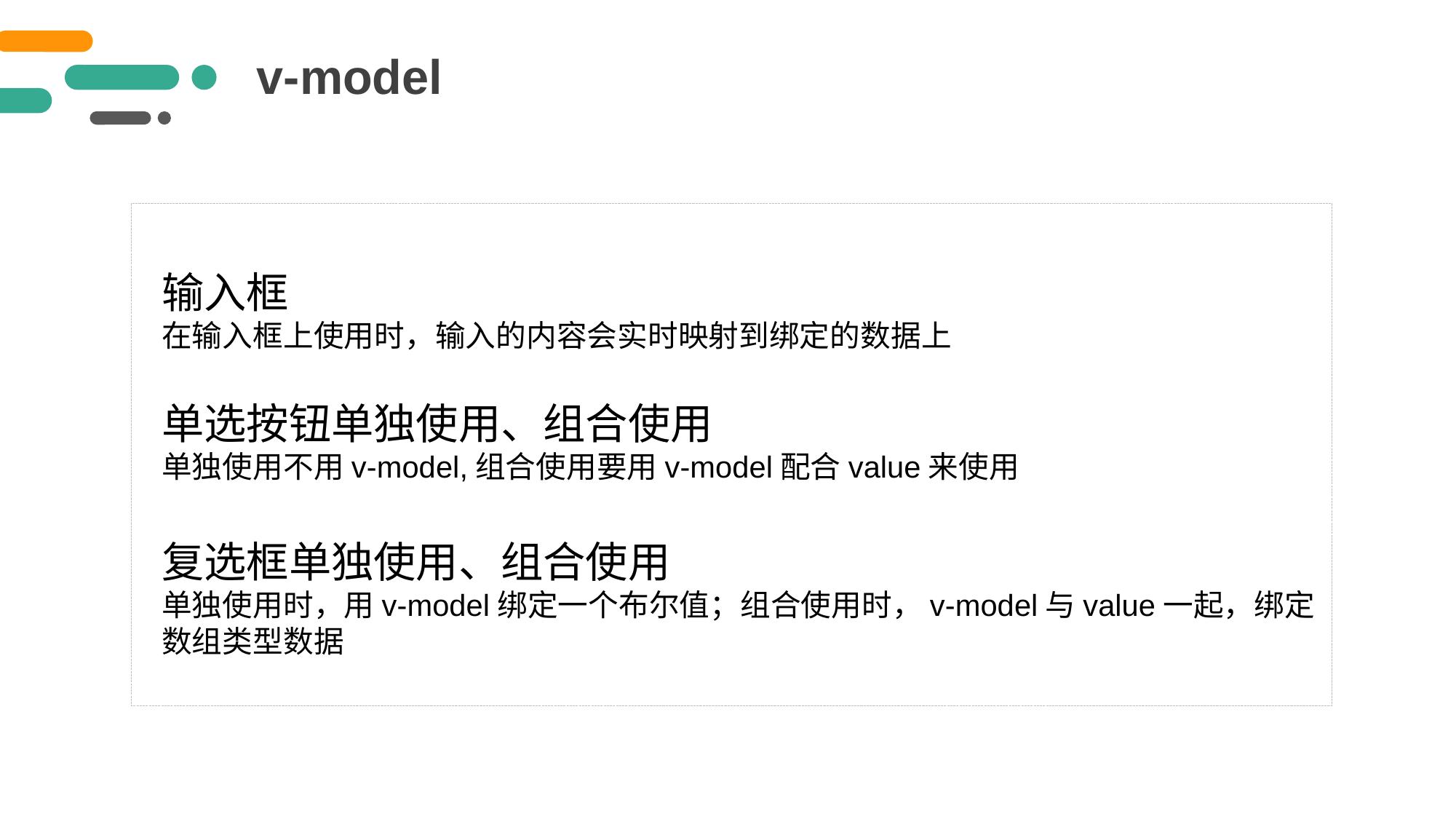

v-model

输入框
在输入框上使用时，输入的内容会实时映射到绑定的数据上

单选按钮单独使用、组合使用
单独使用不用v-model,组合使用要用v-model配合value来使用

复选框单独使用、组合使用
单独使用时，用v-model绑定一个布尔值；组合使用时，v-model与value一起，绑定数组类型数据